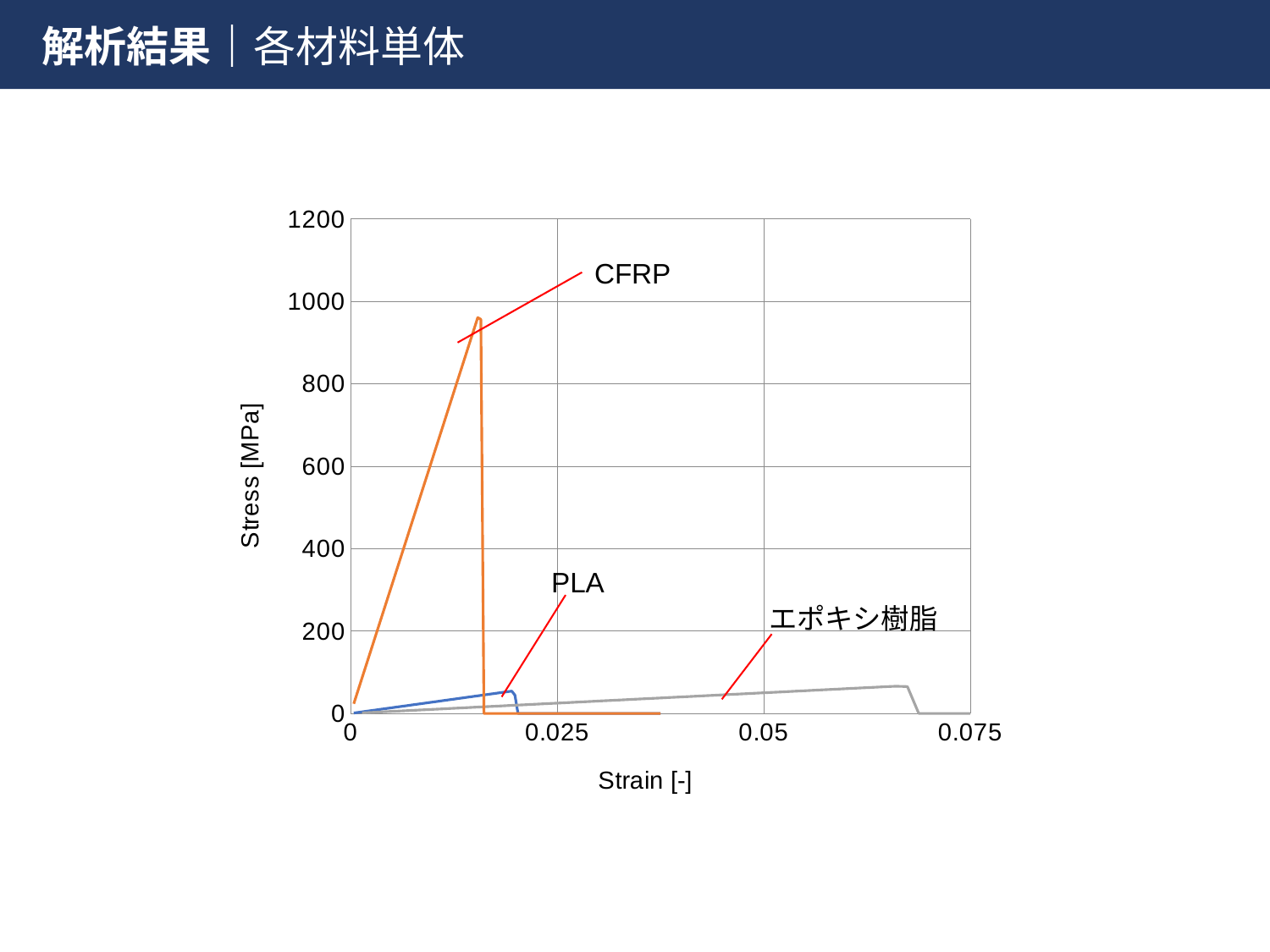

解析結果｜各材料単体

### Chart

| Category |  |  |  |
|---|---|---|---|
CFRP
PLA
エポキシ樹脂